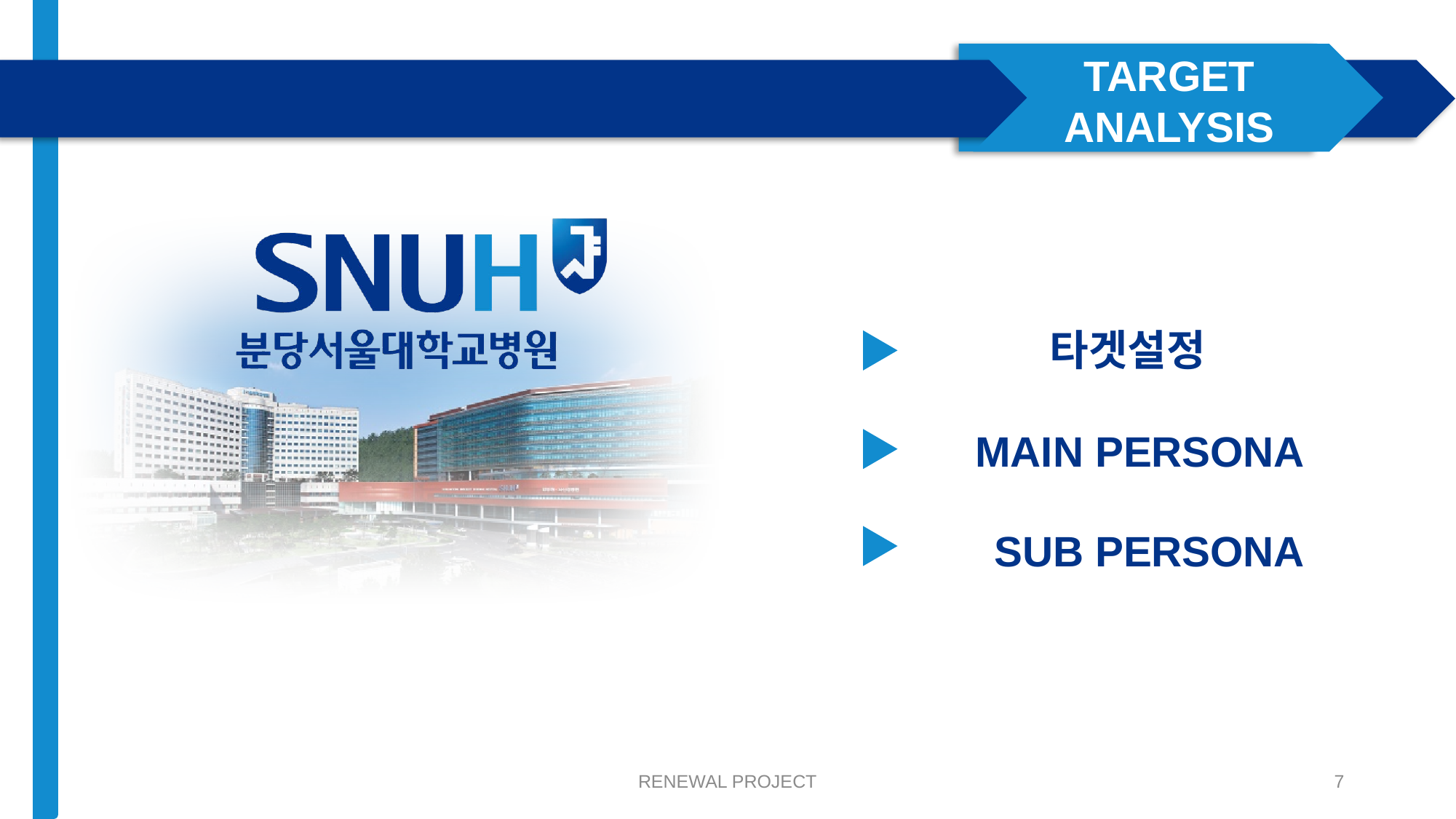

타겟설정

MAIN PERSONA

SUB PERSONA

RENEWAL PROJECT
7